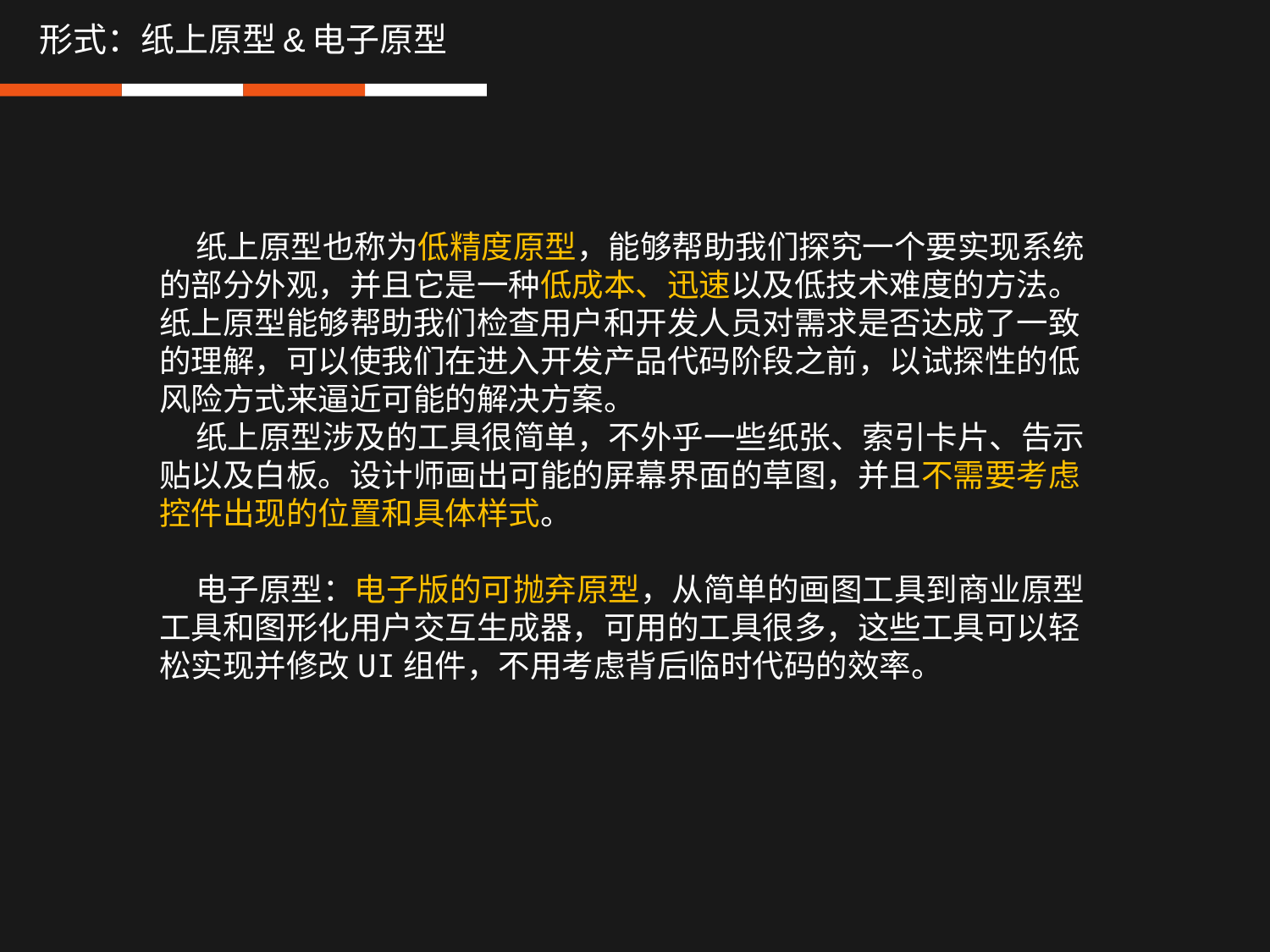

形式：纸上原型&电子原型

    纸上原型也称为低精度原型，能够帮助我们探究一个要实现系统的部分外观，并且它是一种低成本、迅速以及低技术难度的方法。纸上原型能够帮助我们检查用户和开发人员对需求是否达成了一致的理解，可以使我们在进入开发产品代码阶段之前，以试探性的低风险方式来逼近可能的解决方案。
    纸上原型涉及的工具很简单，不外乎一些纸张、索引卡片、告示贴以及白板。设计师画出可能的屏幕界面的草图，并且不需要考虑控件出现的位置和具体样式。

    电子原型：电子版的可抛弃原型，从简单的画图工具到商业原型工具和图形化用户交互生成器，可用的工具很多，这些工具可以轻松实现并修改UI组件，不用考虑背后临时代码的效率。